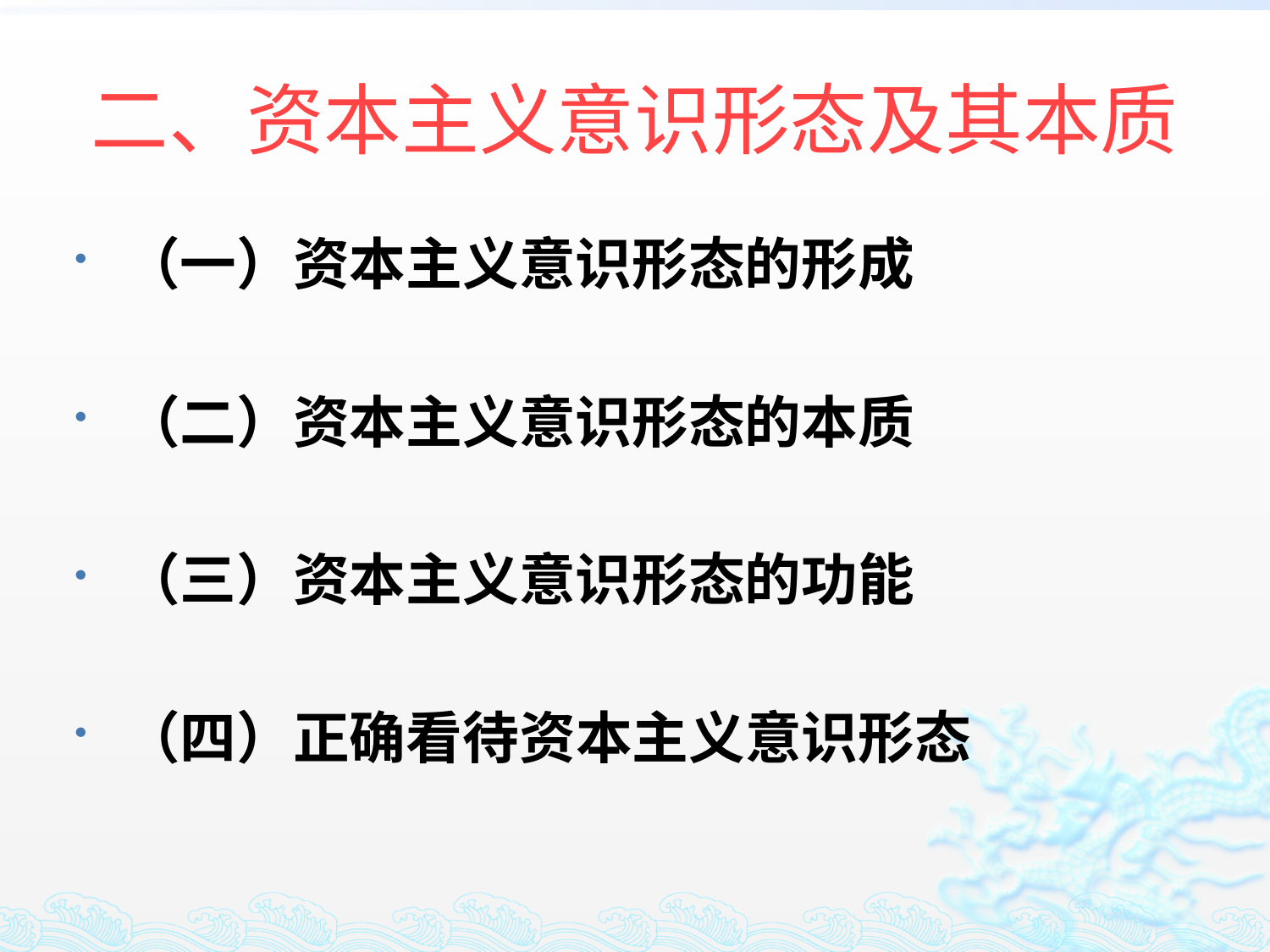

# 二、资本主义意识形态及其本质
（一）资本主义意识形态的形成

（二）资本主义意识形态的本质

（三）资本主义意识形态的功能

（四）正确看待资本主义意识形态